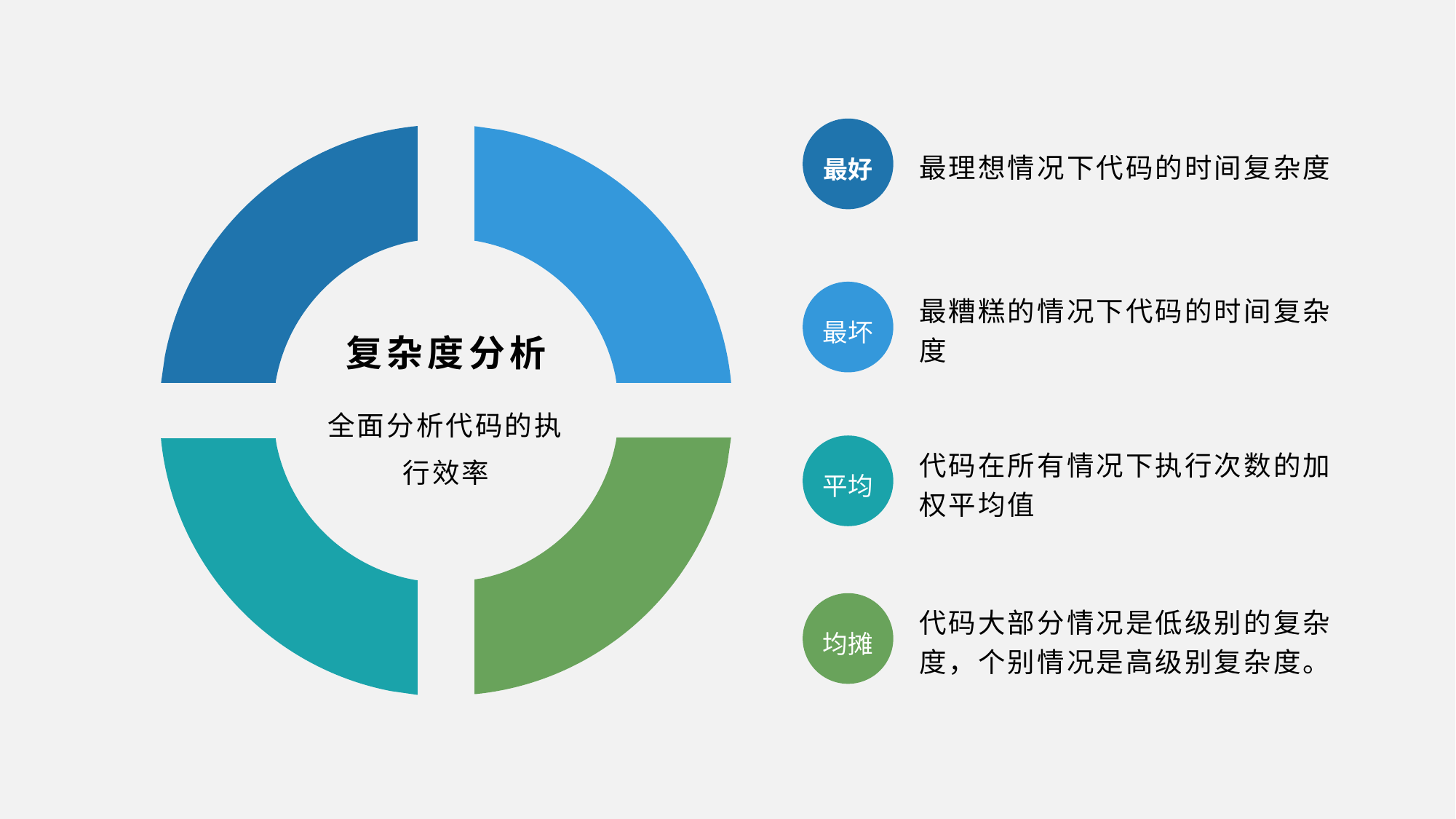

最理想情况下代码的时间复杂度

最好

最糟糕的情况下代码的时间复杂度

最坏
复杂度分析
全面分析代码的执行效率
代码在所有情况下执行次数的加权平均值

平均
代码大部分情况是低级别的复杂度，个别情况是高级别复杂度。

均摊